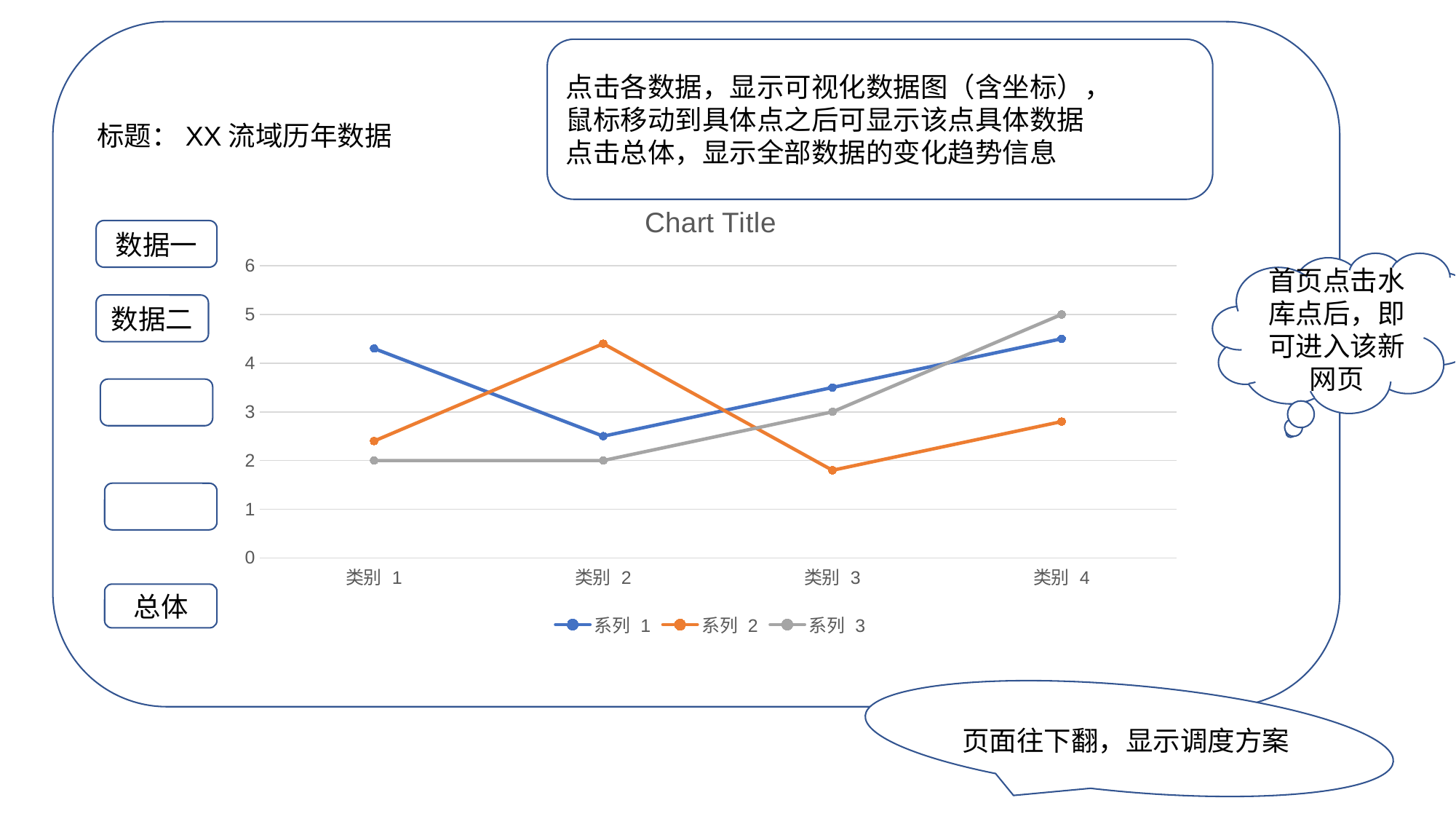

标题：XX流域历年数据

点击各数据，显示可视化数据图（含坐标），
鼠标移动到具体点之后可显示该点具体数据
点击总体，显示全部数据的变化趋势信息

### Chart:

| Category | 系列 1 | 系列 2 | 系列 3 |
|---|---|---|---|
| 类别 1 | 4.3 | 2.4 | 2.0 |
| 类别 2 | 2.5 | 4.4 | 2.0 |
| 类别 3 | 3.5 | 1.8 | 3.0 |
| 类别 4 | 4.5 | 2.8 | 5.0 |
数据一
首页点击水库点后，即可进入该新网页
数据二

总体

页面往下翻，显示调度方案